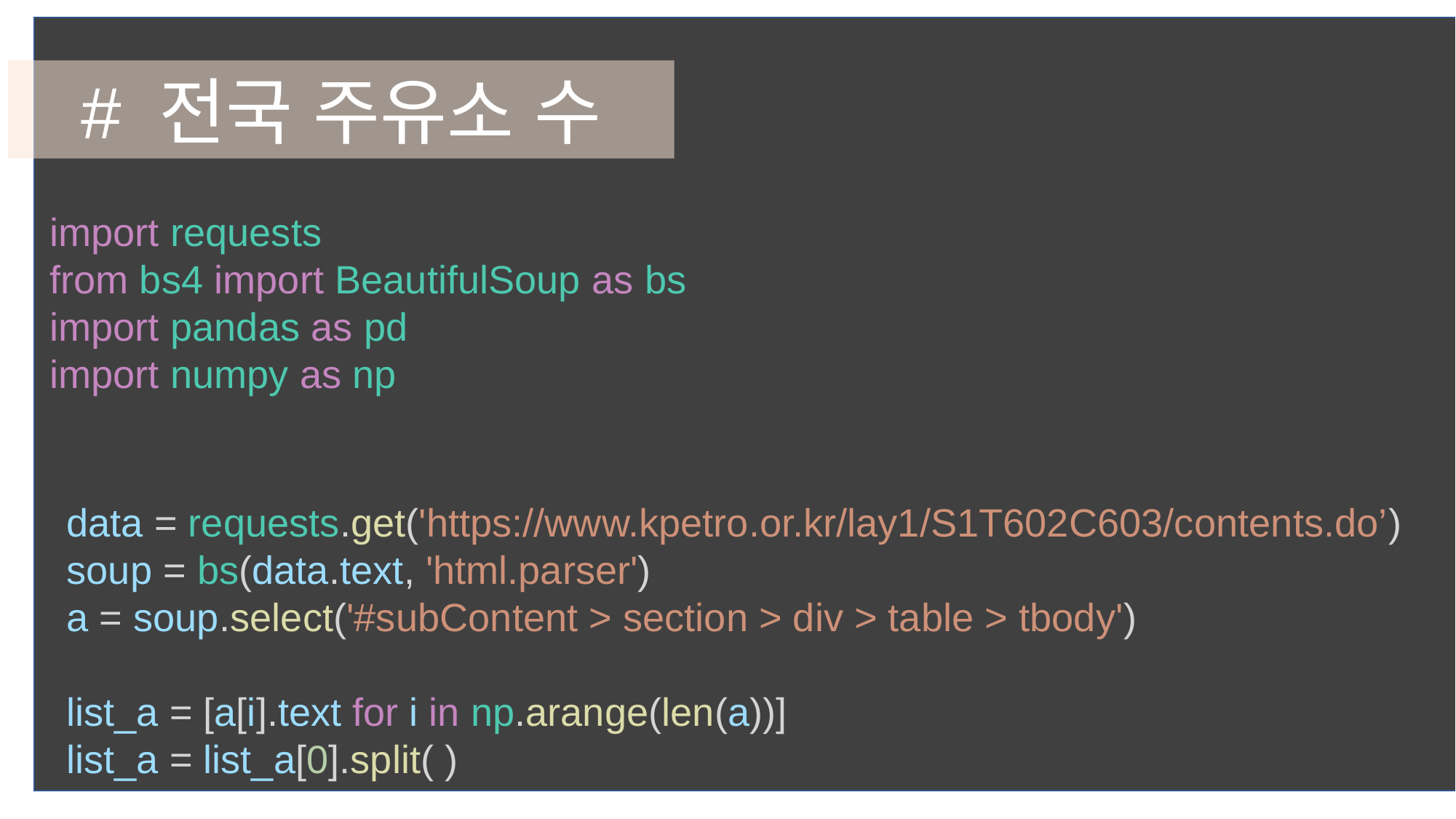

# 전국 주유소 수
import requests
from bs4 import BeautifulSoup as bs
import pandas as pd
import numpy as np

data = requests.get('https://www.kpetro.or.kr/lay1/S1T602C603/contents.do’)
soup = bs(data.text, 'html.parser')
a = soup.select('#subContent > section > div > table > tbody')
list_a = [a[i].text for i in np.arange(len(a))]
list_a = list_a[0].split( )